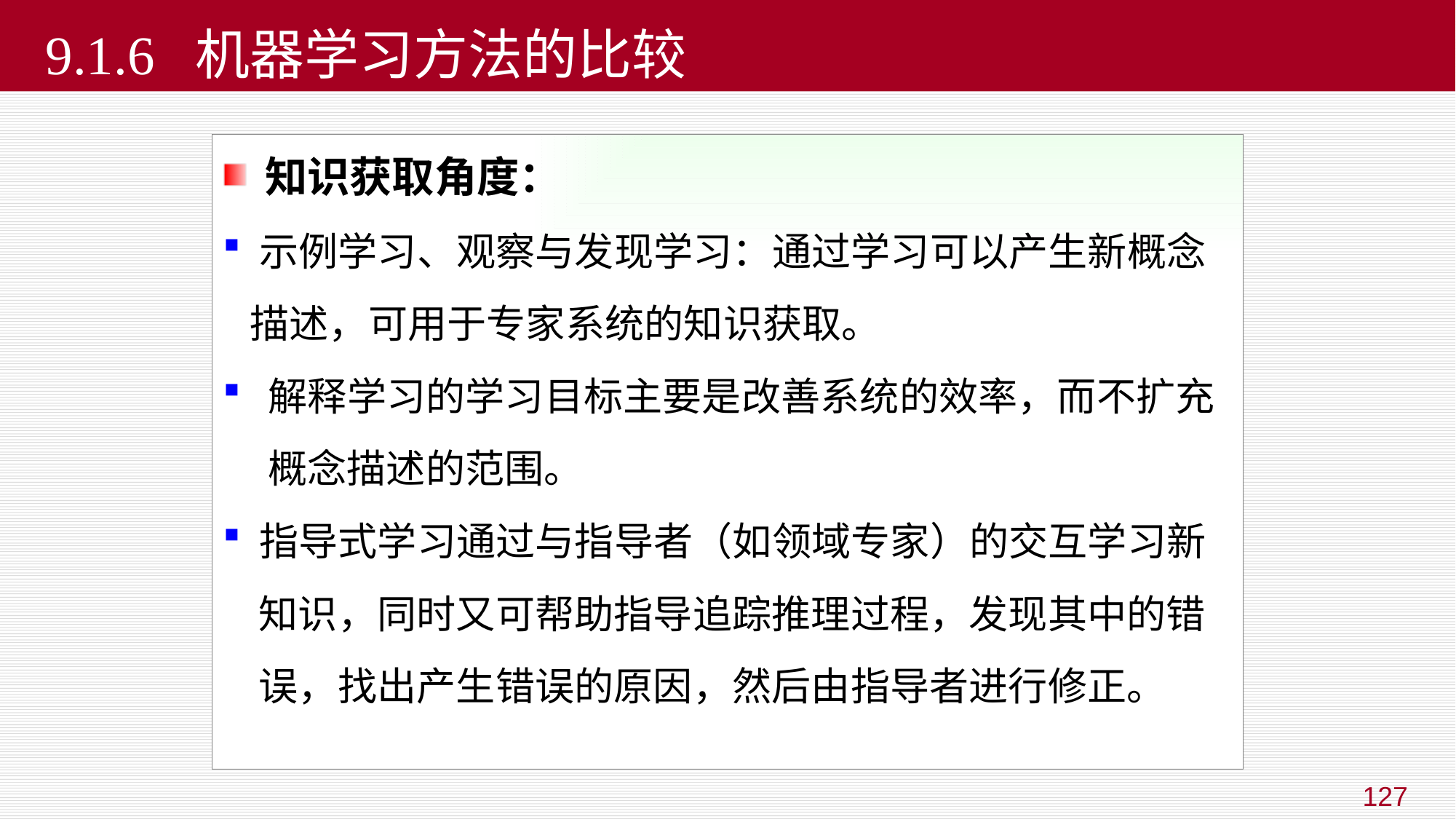

# 9.1.6  机器学习方法的比较
 知识获取角度：
 示例学习、观察与发现学习：通过学习可以产生新概念
  描述，可用于专家系统的知识获取。
  解释学习的学习目标主要是改善系统的效率，而不扩充
    概念描述的范围。
 指导式学习通过与指导者（如领域专家）的交互学习新
   知识，同时又可帮助指导追踪推理过程，发现其中的错
   误，找出产生错误的原因，然后由指导者进行修正。
127